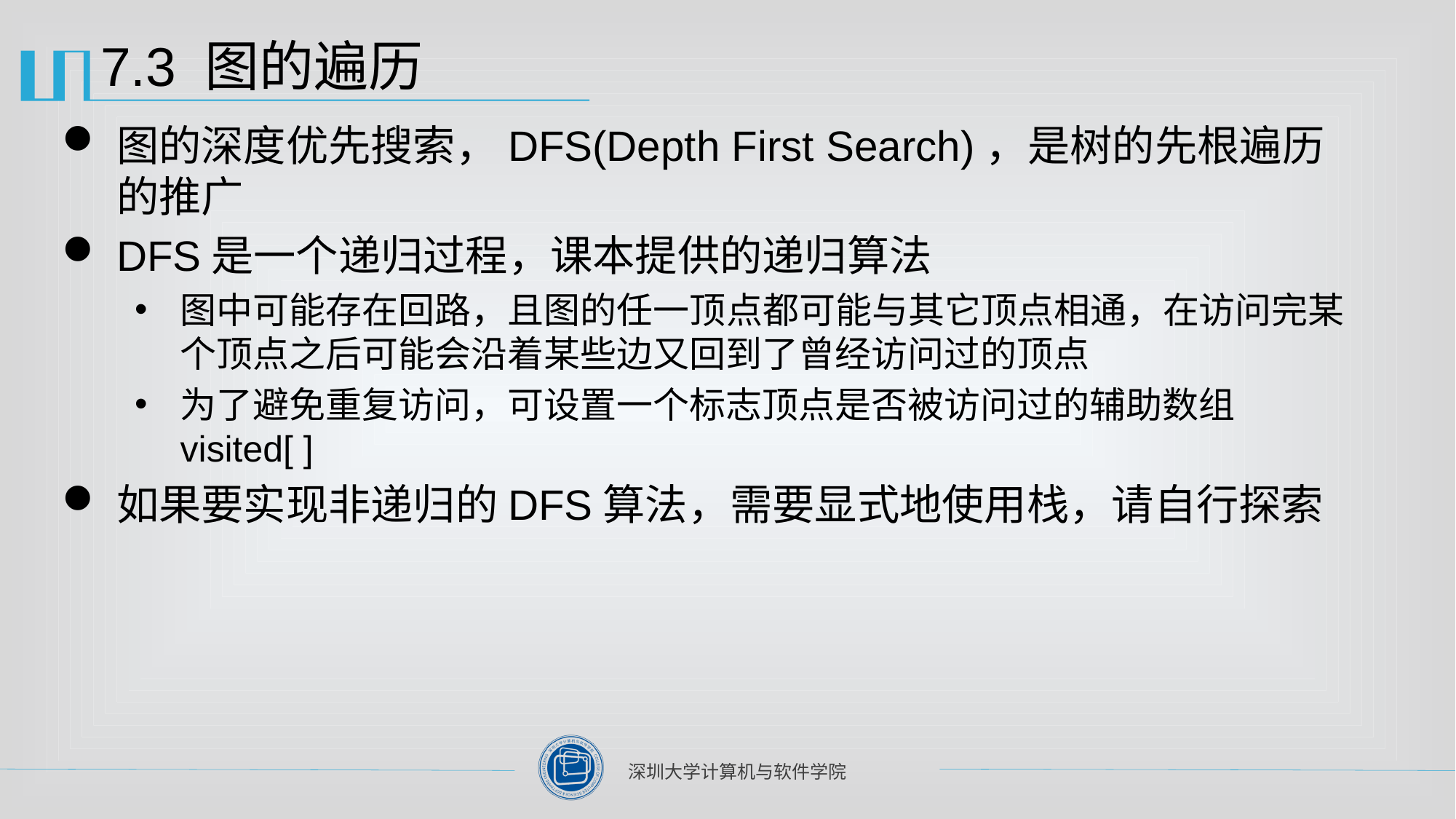

# 7.3 图的遍历
图的深度优先搜索，DFS(Depth First Search)，是树的先根遍历的推广
DFS是一个递归过程，课本提供的递归算法
图中可能存在回路，且图的任一顶点都可能与其它顶点相通，在访问完某个顶点之后可能会沿着某些边又回到了曾经访问过的顶点
为了避免重复访问，可设置一个标志顶点是否被访问过的辅助数组 visited[ ]
如果要实现非递归的DFS算法，需要显式地使用栈，请自行探索

53